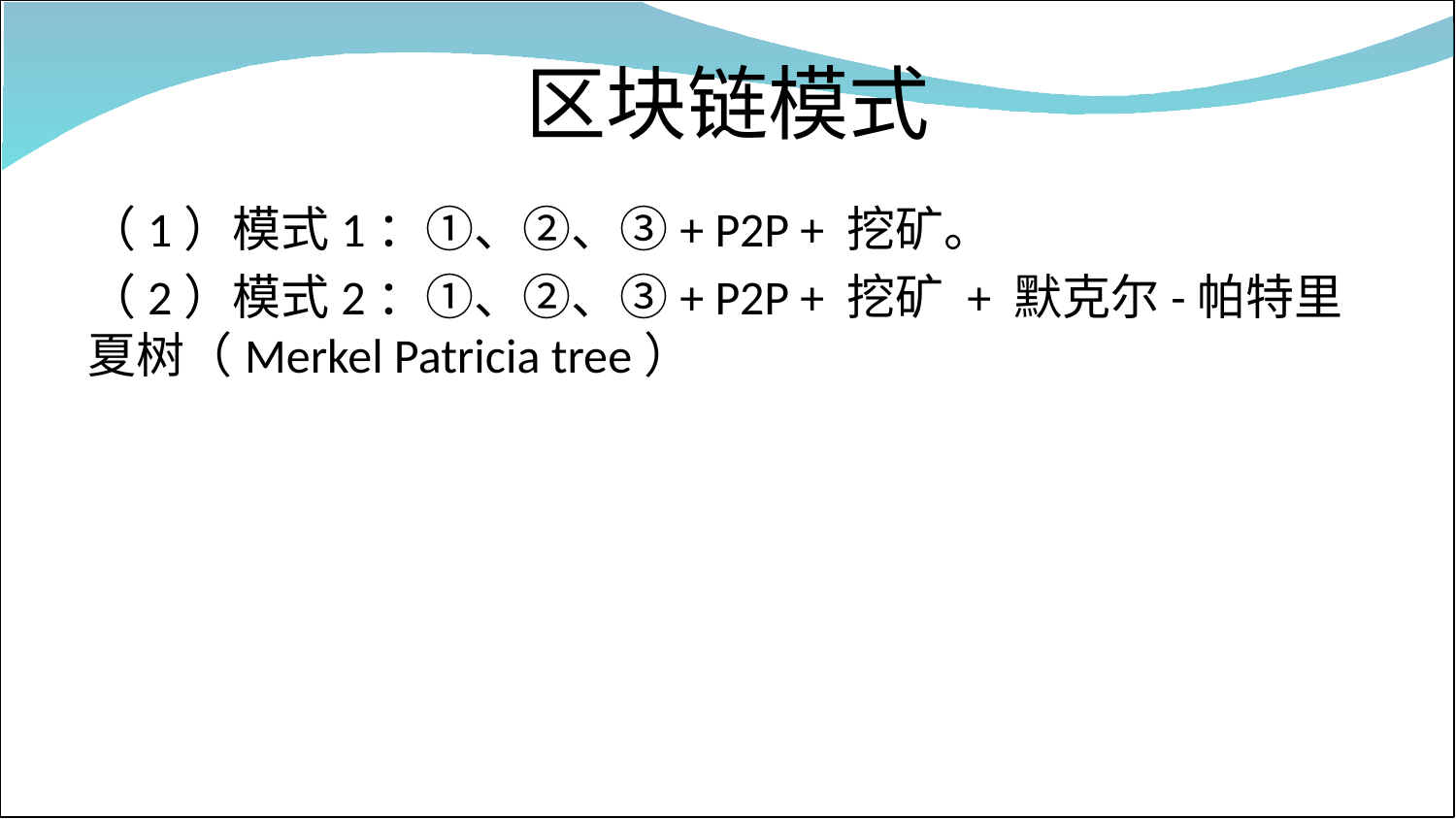

# 区块链模式
（1）模式1：①、②、③+ P2P + 挖矿。
（2）模式2：①、②、③+ P2P + 挖矿 + 默克尔-帕特里夏树（Merkel Patricia tree）